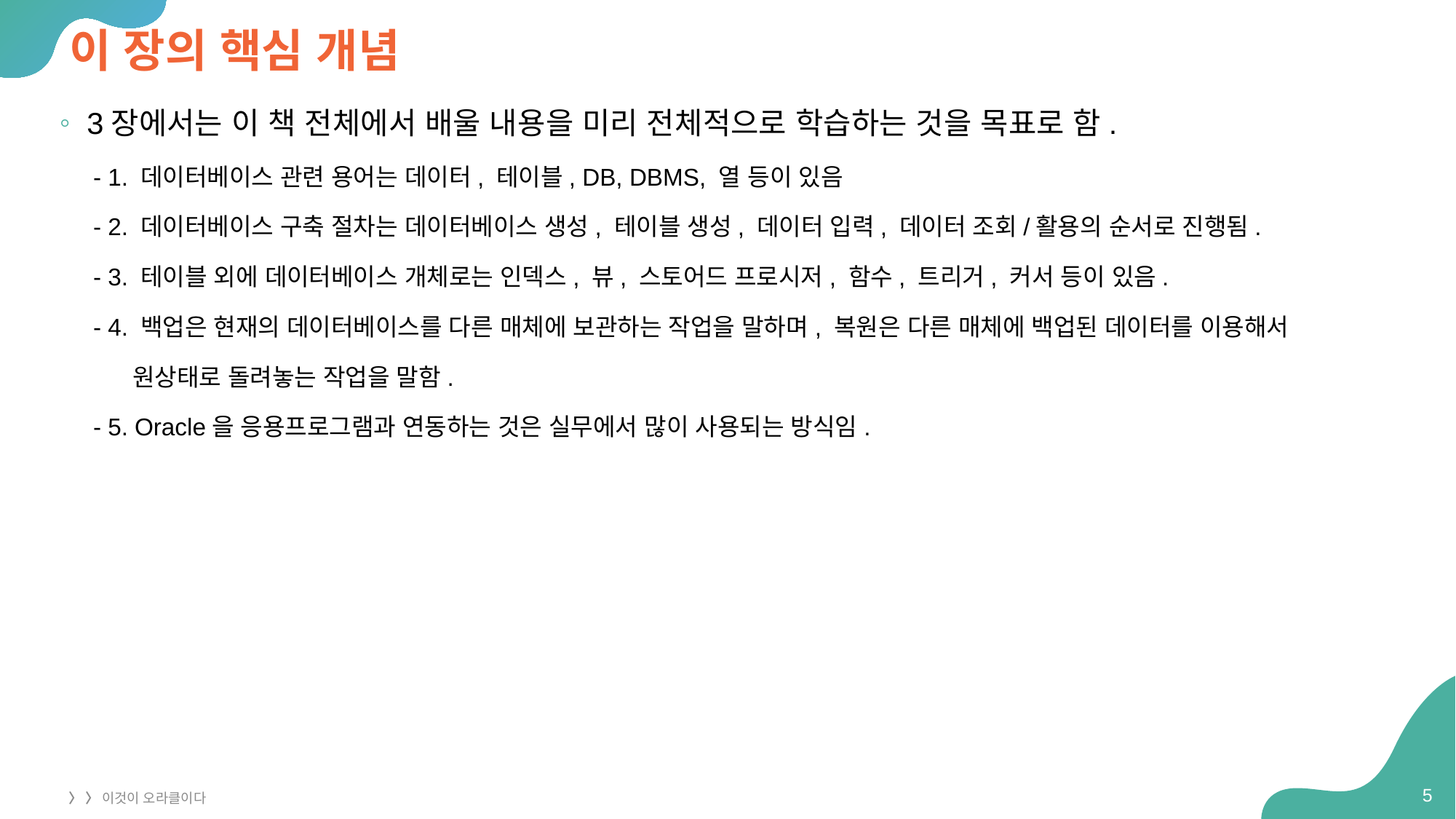

# 이 장의 핵심 개념
3장에서는 이 책 전체에서 배울 내용을 미리 전체적으로 학습하는 것을 목표로 함.
     - 1. 데이터베이스 관련 용어는 데이터, 테이블, DB, DBMS, 열 등이 있음
     - 2. 데이터베이스 구축 절차는 데이터베이스 생성, 테이블 생성, 데이터 입력, 데이터 조회/활용의 순서로 진행됨.
     - 3. 테이블 외에 데이터베이스 개체로는 인덱스, 뷰, 스토어드 프로시저, 함수, 트리거, 커서 등이 있음.
     - 4. 백업은 현재의 데이터베이스를 다른 매체에 보관하는 작업을 말하며, 복원은 다른 매체에 백업된 데이터를 이용해서
          원상태로 돌려놓는 작업을 말함.
     - 5. Oracle을 응용프로그램과 연동하는 것은 실무에서 많이 사용되는 방식임.
5
〉 〉 이것이 오라클이다